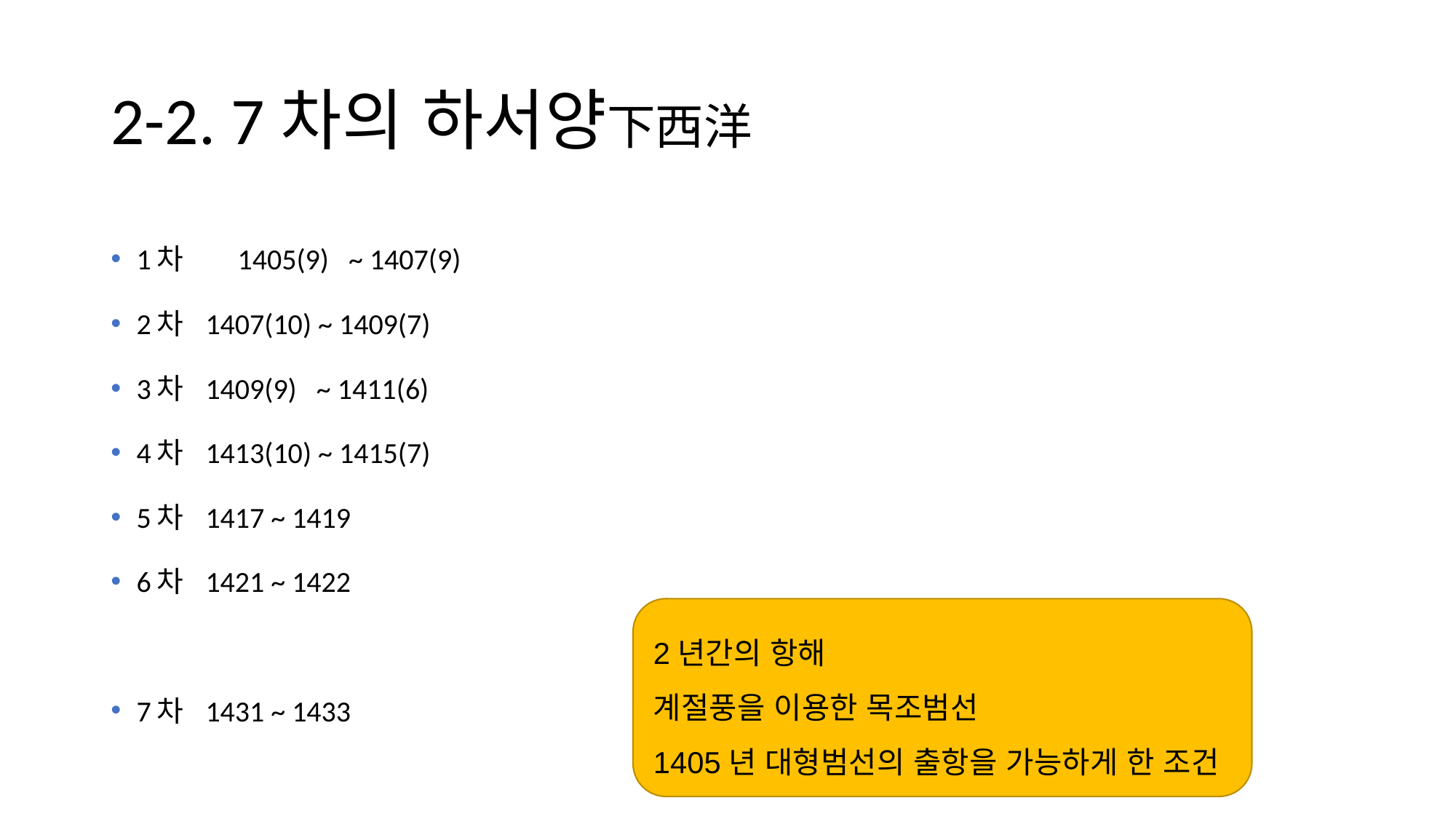

# 2-2. 7차의 하서양下西洋
1차	 1405(9)   ~ 1407(9)
2차  1407(10) ~ 1409(7)
3차  1409(9)   ~ 1411(6)
4차  1413(10) ~ 1415(7)
5차  1417 ~ 1419
6차  1421 ~ 1422

7차  1431 ~ 1433
2년간의 항해
계절풍을 이용한 목조범선
1405년 대형범선의 출항을 가능하게 한 조건